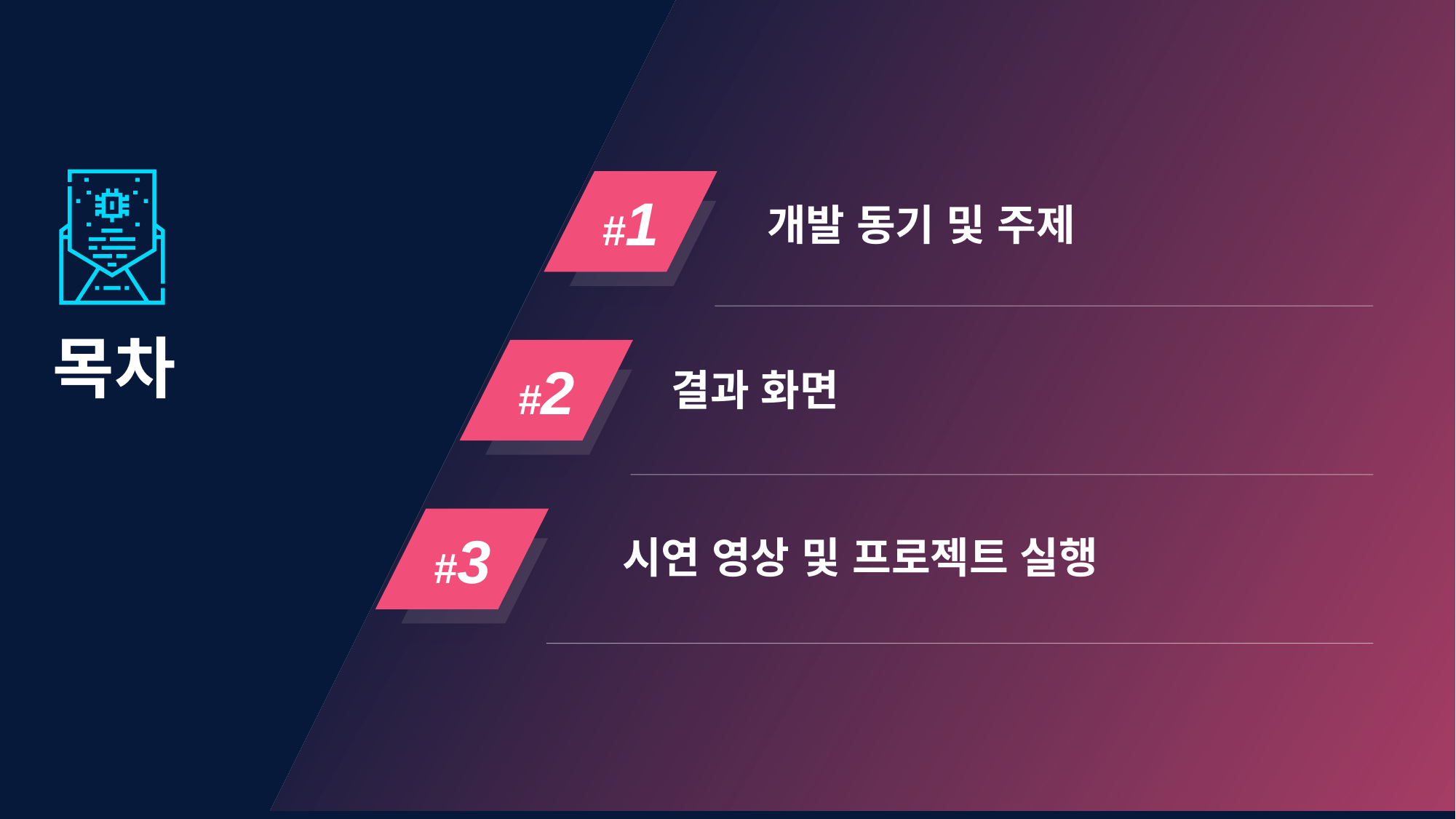

#1
개발 동기 및 주제

# 목차
#2
결과 화면

#3
시연 영상 및 프로젝트 실행